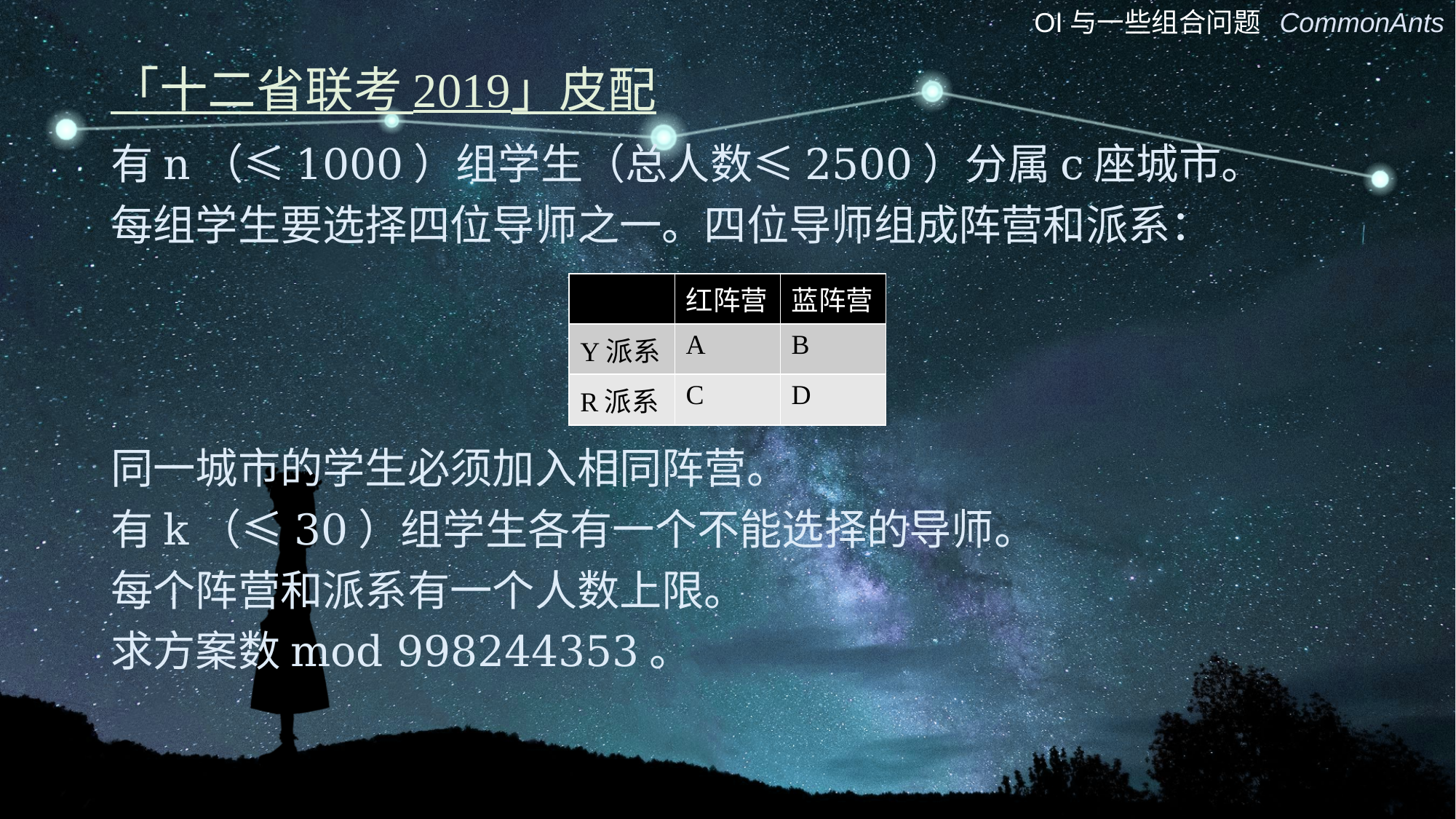

# 「十二省联考 2019」皮配
有n（≤1000）组学生（总人数≤2500）分属c座城市。
每组学生要选择四位导师之一。四位导师组成阵营和派系：

同一城市的学生必须加入相同阵营。
有k（≤30）组学生各有一个不能选择的导师。
每个阵营和派系有一个人数上限。
求方案数mod 998244353。
|  | 红阵营 | 蓝阵营 |
| --- | --- | --- |
| Y派系 | A | B |
| R派系 | C | D |